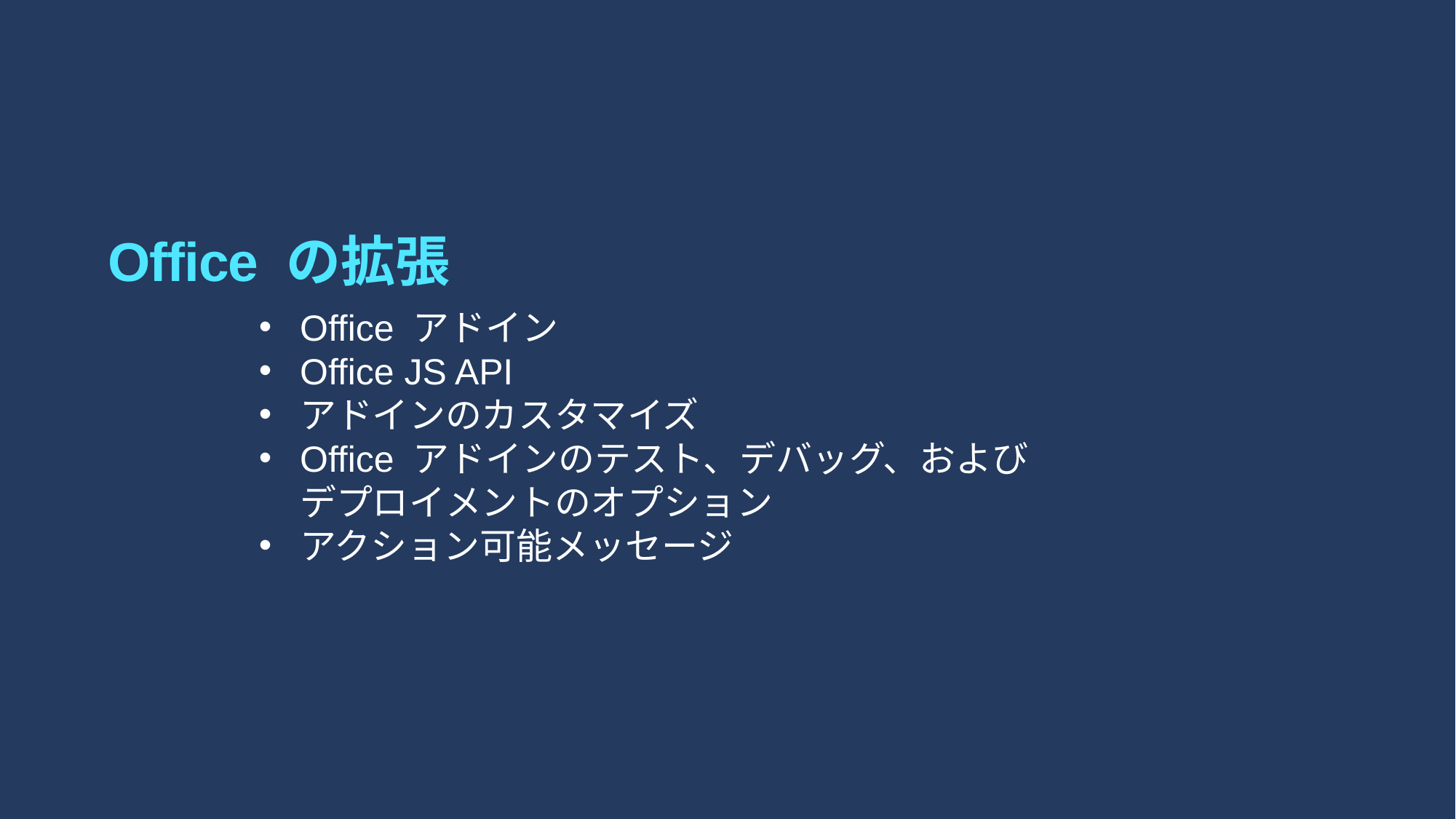

# Office の拡張
Office アドイン
Office JS API
アドインのカスタマイズ
Office アドインのテスト、デバッグ、および
デプロイメントのオプション
アクション可能メッセージ